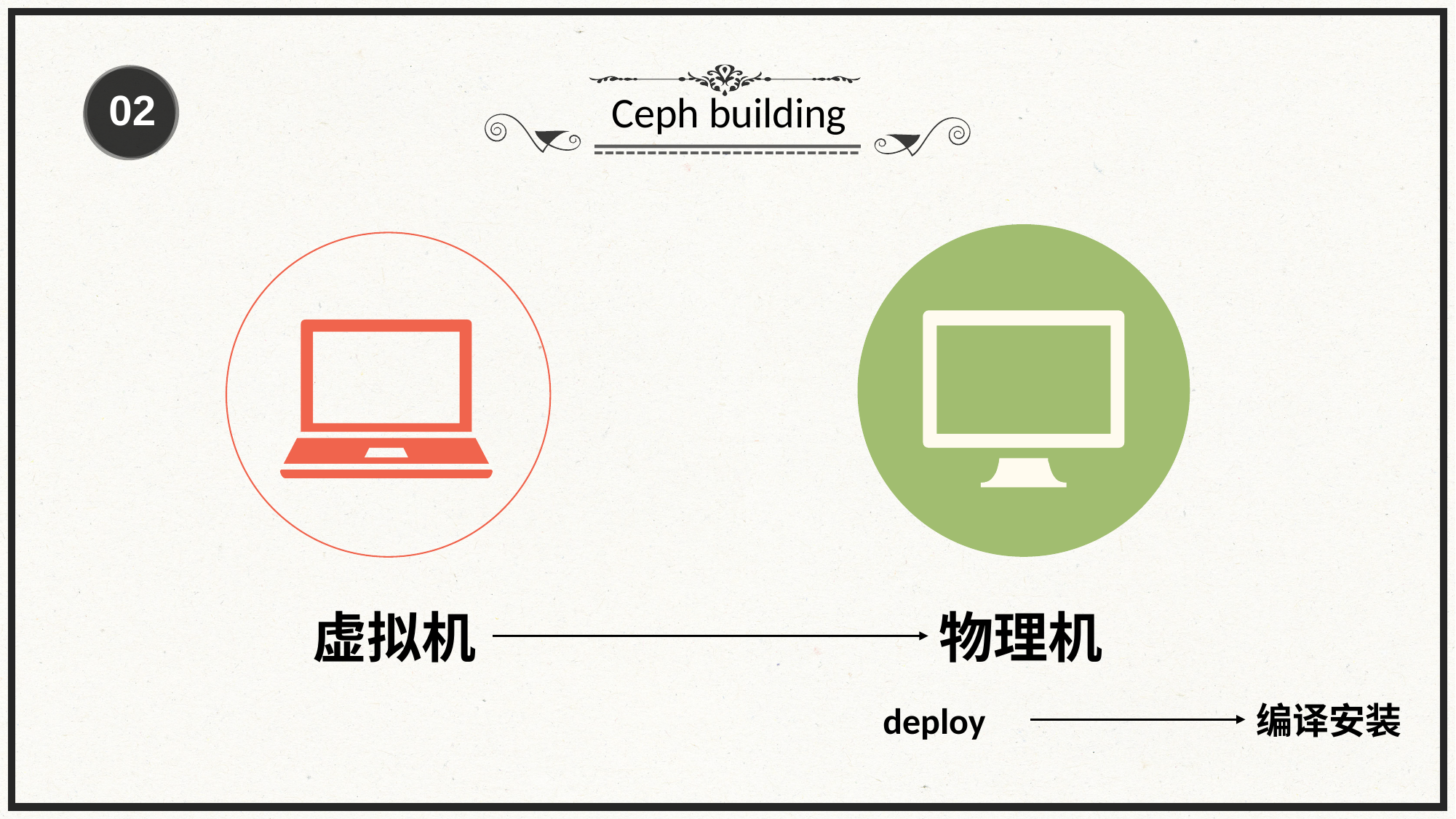

02
Ceph building

虚拟机
物理机
deploy
编译安装